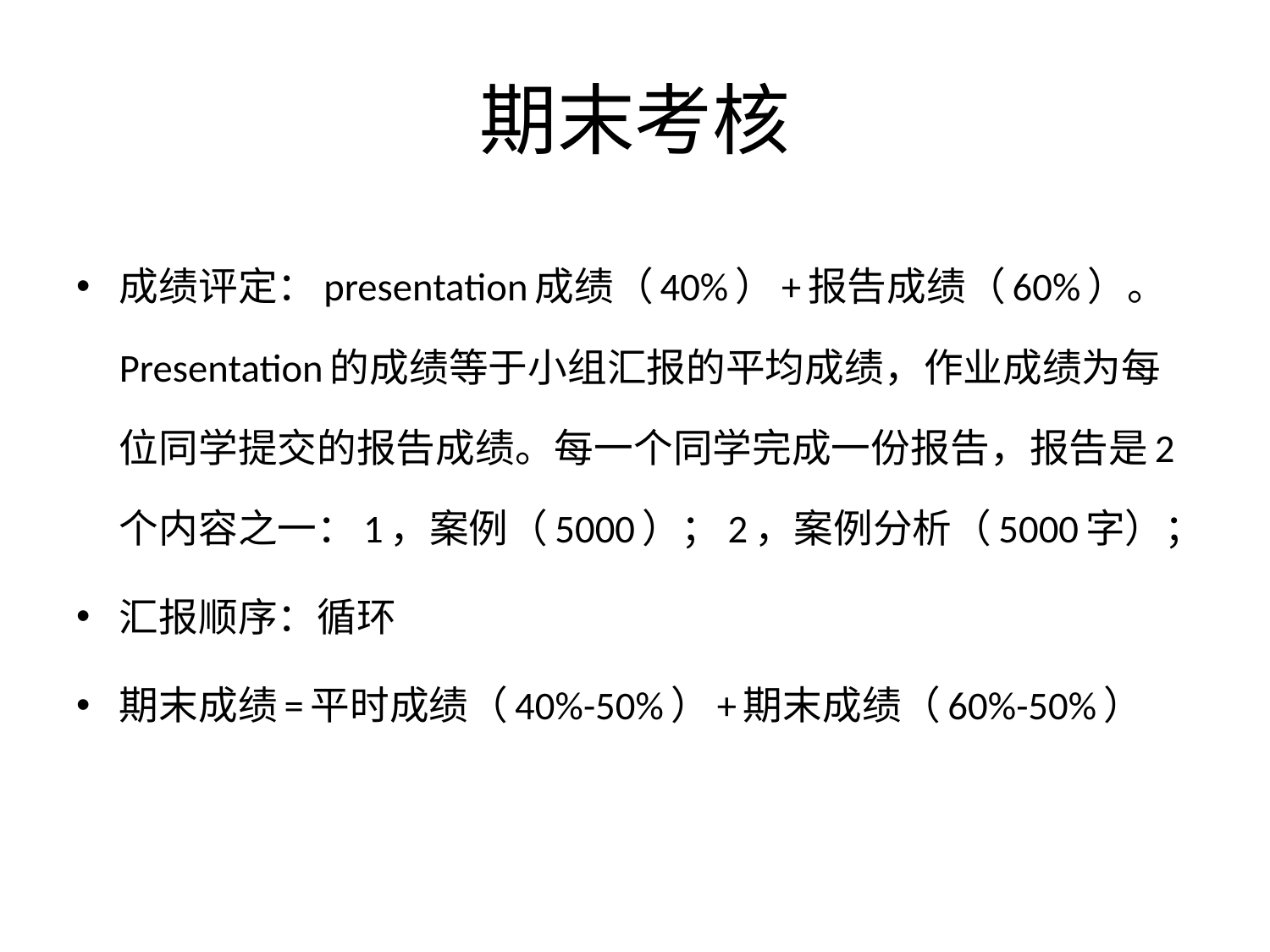

# 期末考核
成绩评定：presentation成绩（40%）+报告成绩（60%）。Presentation的成绩等于小组汇报的平均成绩，作业成绩为每位同学提交的报告成绩。每一个同学完成一份报告，报告是2个内容之一：1，案例（5000）；2，案例分析（5000字）；
汇报顺序：循环
期末成绩=平时成绩（40%-50%）+期末成绩（60%-50%）